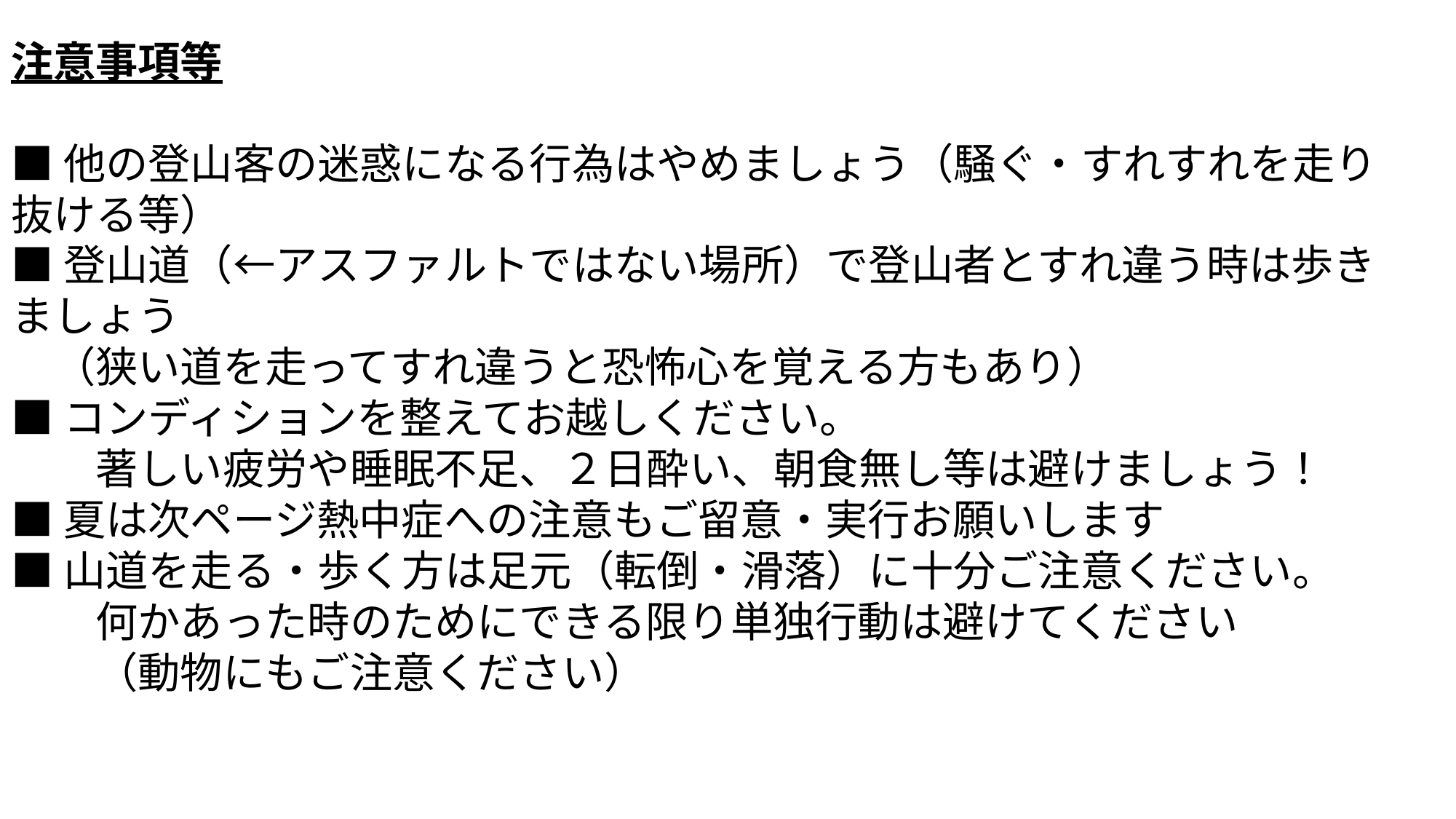

注意事項等

■他の登山客の迷惑になる行為はやめましょう（騒ぐ・すれすれを走り抜ける等）
■登山道（←アスファルトではない場所）で登山者とすれ違う時は歩きましょう
　（狭い道を走ってすれ違うと恐怖心を覚える方もあり）
■コンディションを整えてお越しください。
　　著しい疲労や睡眠不足、２日酔い、朝食無し等は避けましょう！
■夏は次ページ熱中症への注意もご留意・実行お願いします
■山道を走る・歩く方は足元（転倒・滑落）に十分ご注意ください。
　　何かあった時のためにできる限り単独行動は避けてください
　　（動物にもご注意ください）